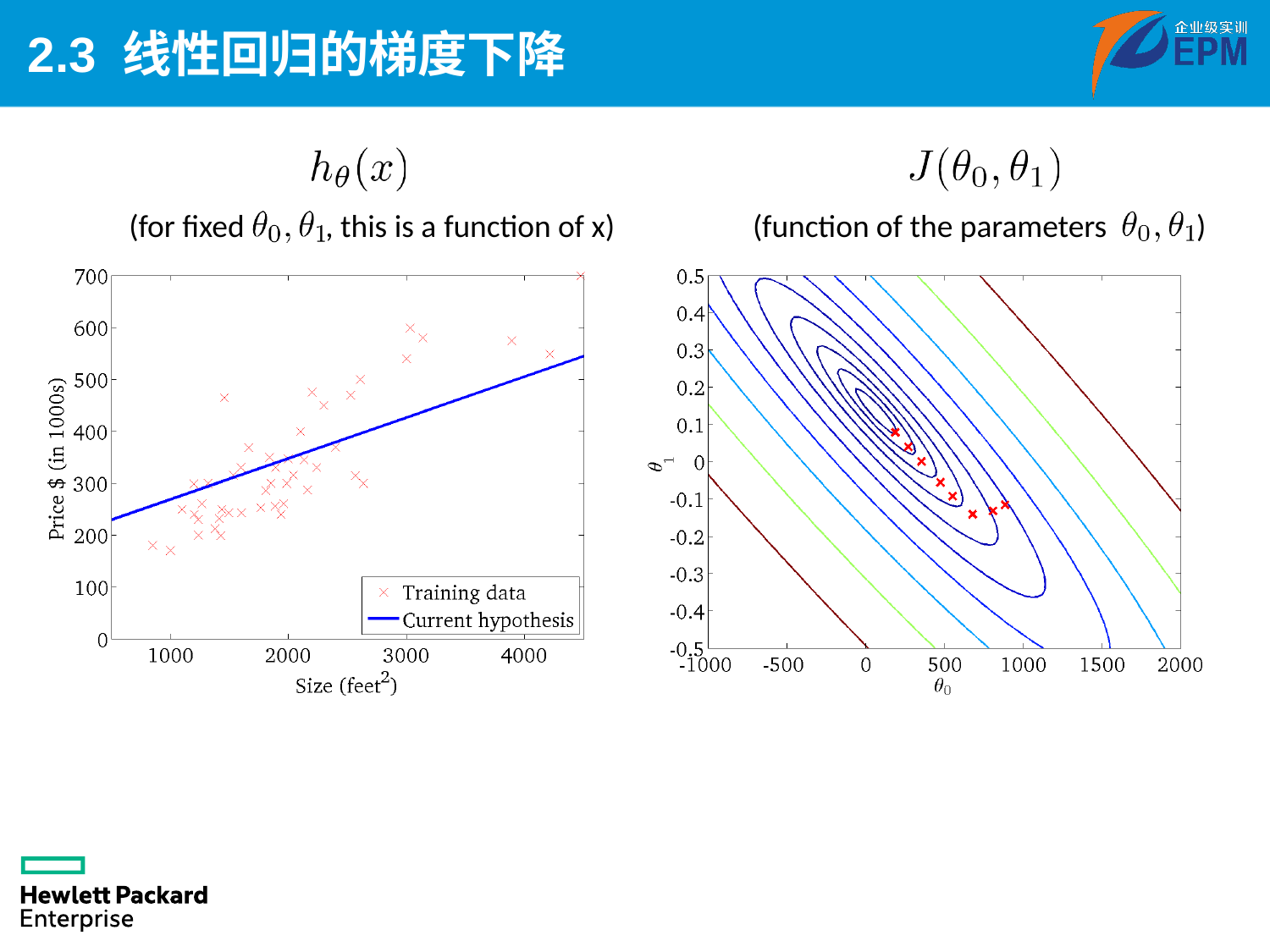

# 2.3 线性回归的梯度下降

(for ﬁxed
, this is a function of x)
(function of the parameters
)